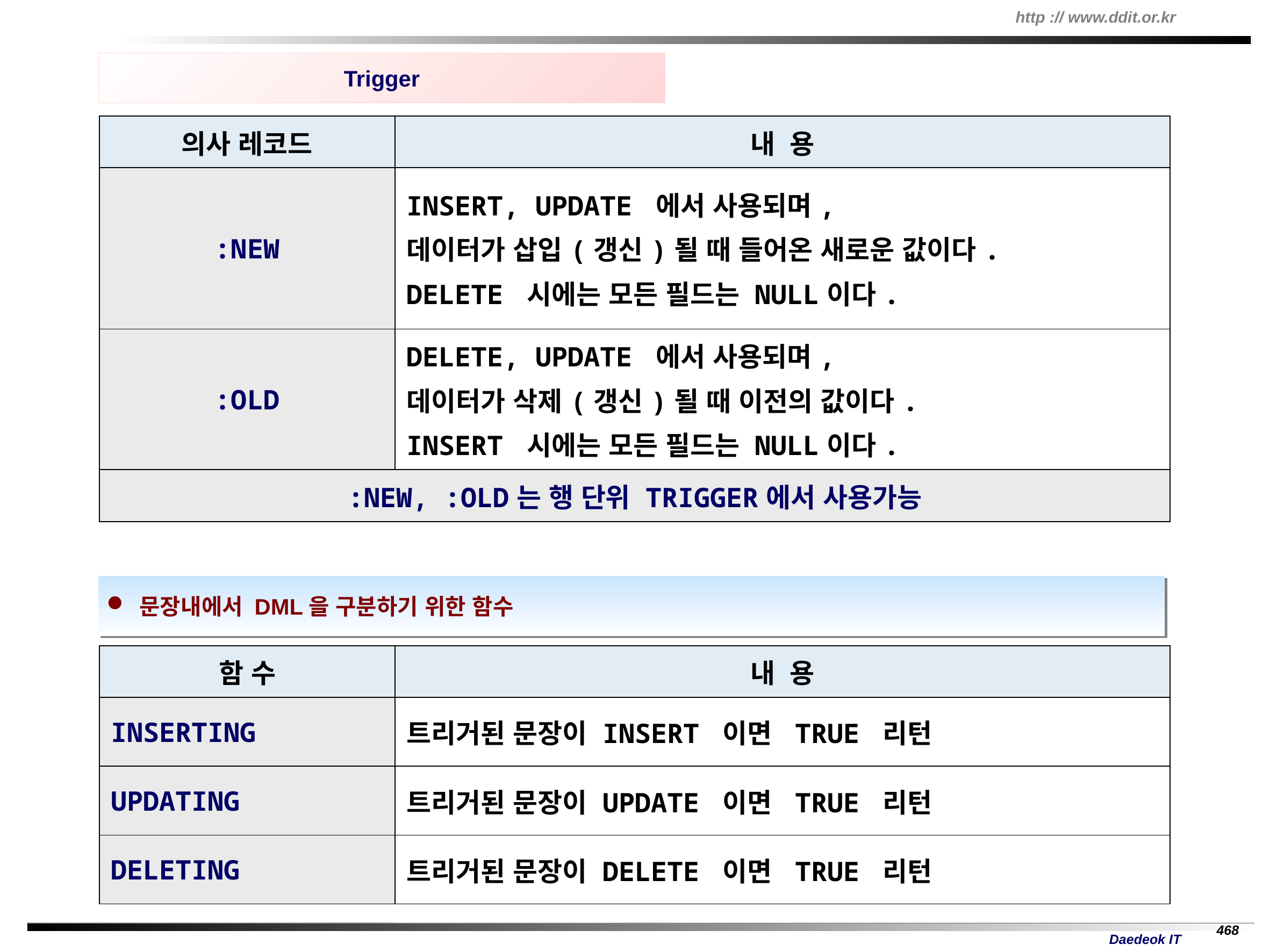

Trigger
| 의사 레코드 | 내 용 |
| --- | --- |
| :NEW | INSERT, UPDATE 에서 사용되며, 데이터가 삽입(갱신)될 때 들어온 새로운 값이다. DELETE 시에는 모든 필드는 NULL이다. |
| :OLD | DELETE, UPDATE 에서 사용되며, 데이터가 삭제(갱신)될 때 이전의 값이다. INSERT 시에는 모든 필드는 NULL이다. |
| :NEW, :OLD는 행 단위 TRIGGER에서 사용가능 |  |
 문장내에서 DML을 구분하기 위한 함수
| 함 수 | 내 용 |
| --- | --- |
| INSERTING | 트리거된 문장이 INSERT 이면 TRUE 리턴 |
| UPDATING | 트리거된 문장이 UPDATE 이면 TRUE 리턴 |
| DELETING | 트리거된 문장이 DELETE 이면 TRUE 리턴 |